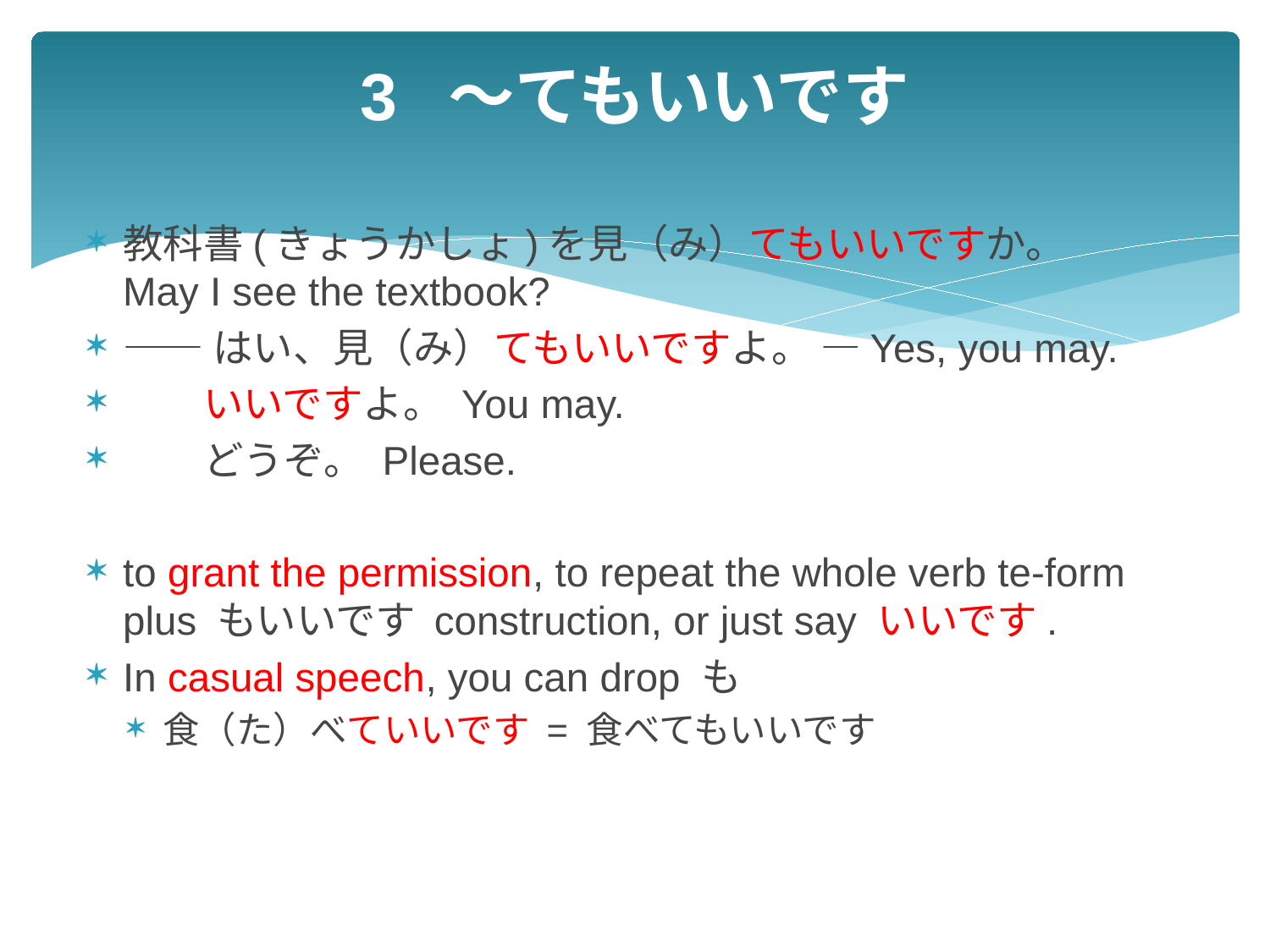

# 3  ～てもいいです
教科書(きょうかしょ)を見（み）てもいいですか。 May I see the textbook?
——はい、見（み）てもいいですよ。 —Yes, you may.
　　いいですよ。 You may.
　　どうぞ。 Please.

to grant the permission, to repeat the whole verb te-form plus もいいです construction, or just say いいです.
In casual speech, you can drop も
食（た）べていいです = 食べてもいいです